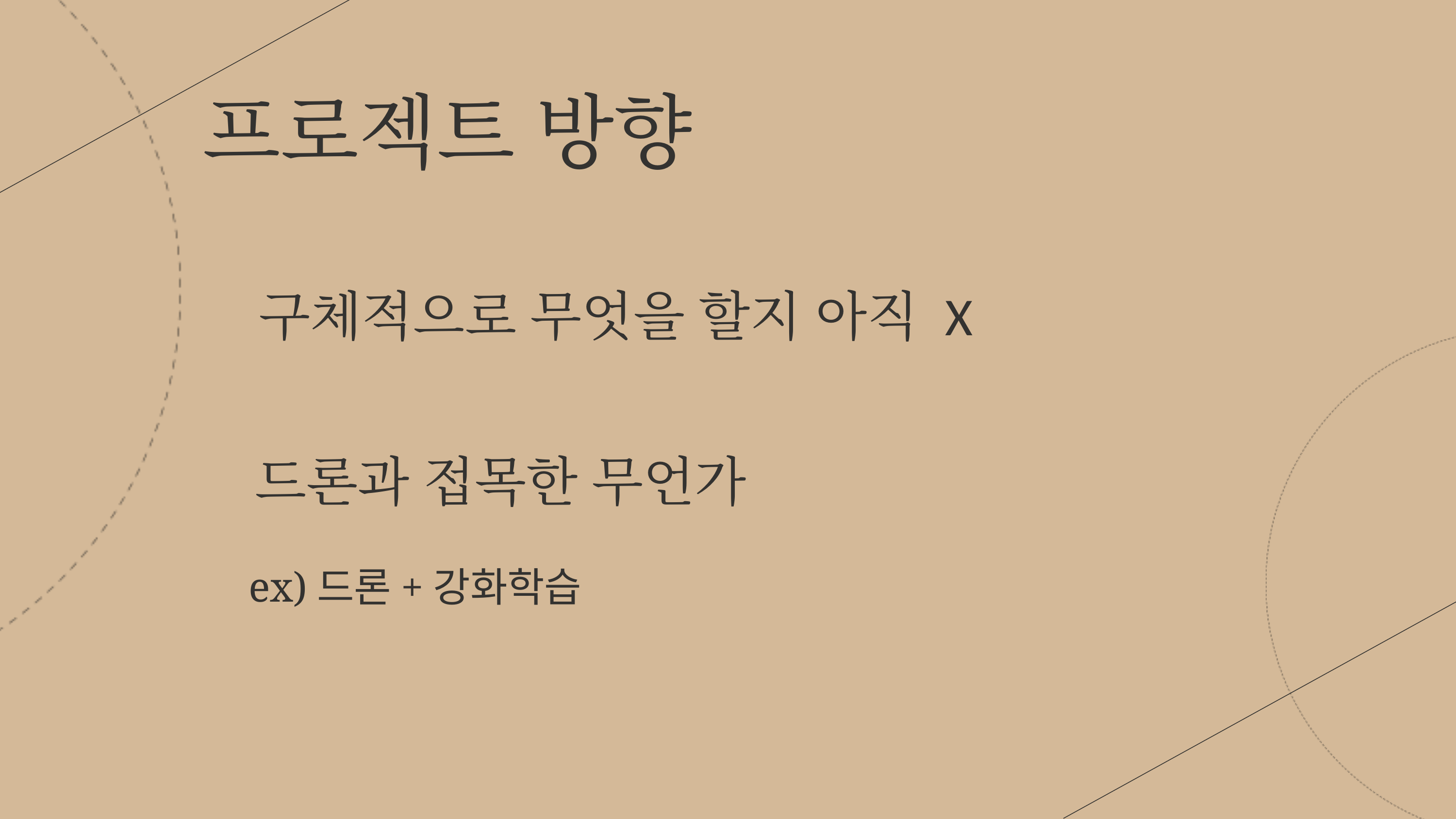

프로젝트 방향

구체적으로 무엇을 할지 아직 X

드론과 접목한 무언가
ex)드론+강화학습